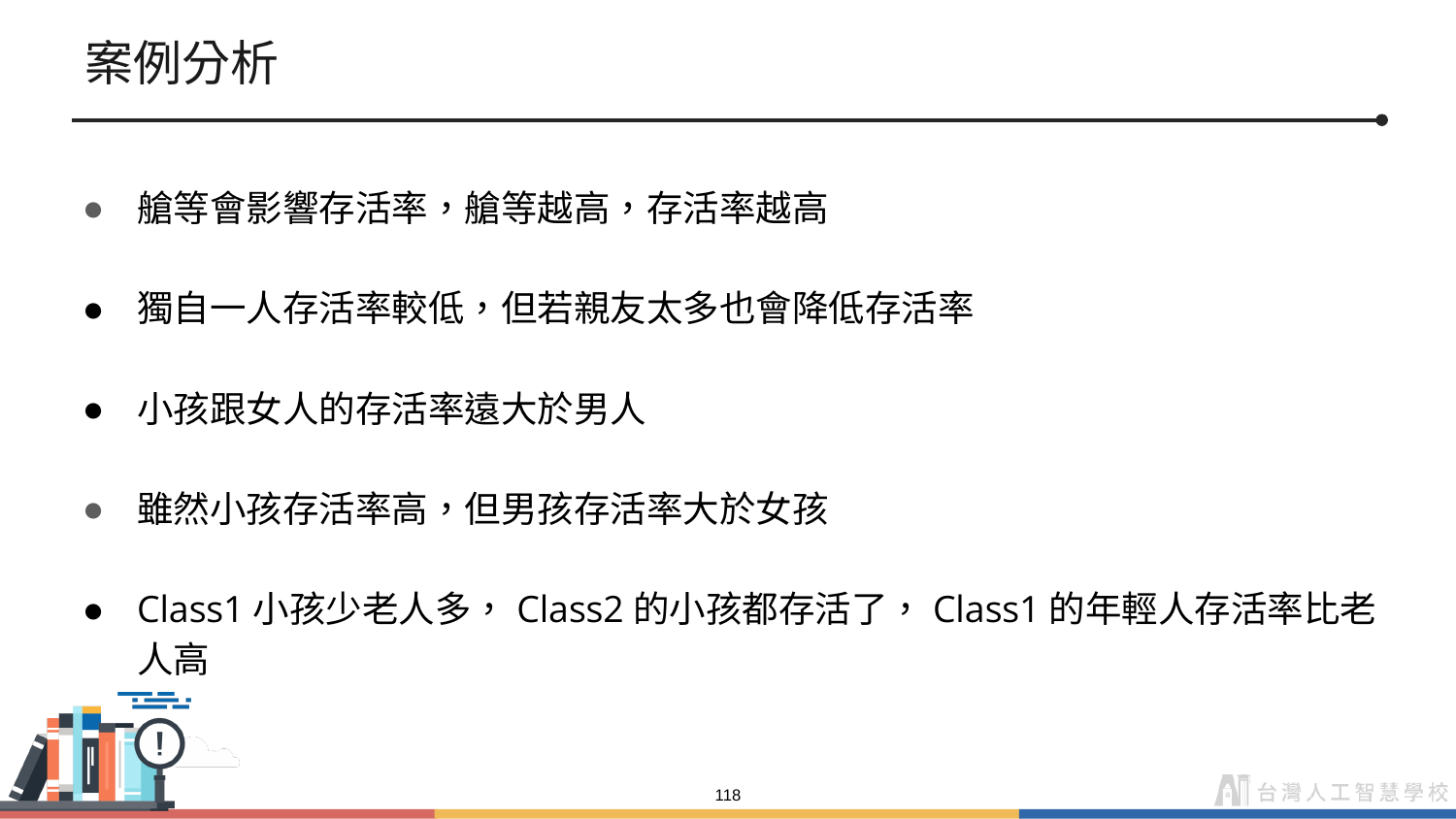

# 案例分析
艙等會影響存活率，艙等越高，存活率越高

獨自一人存活率較低，但若親友太多也會降低存活率

小孩跟女人的存活率遠大於男人

雖然小孩存活率高，但男孩存活率大於女孩

Class1小孩少老人多，Class2的小孩都存活了，Class1的年輕人存活率比老人高
118